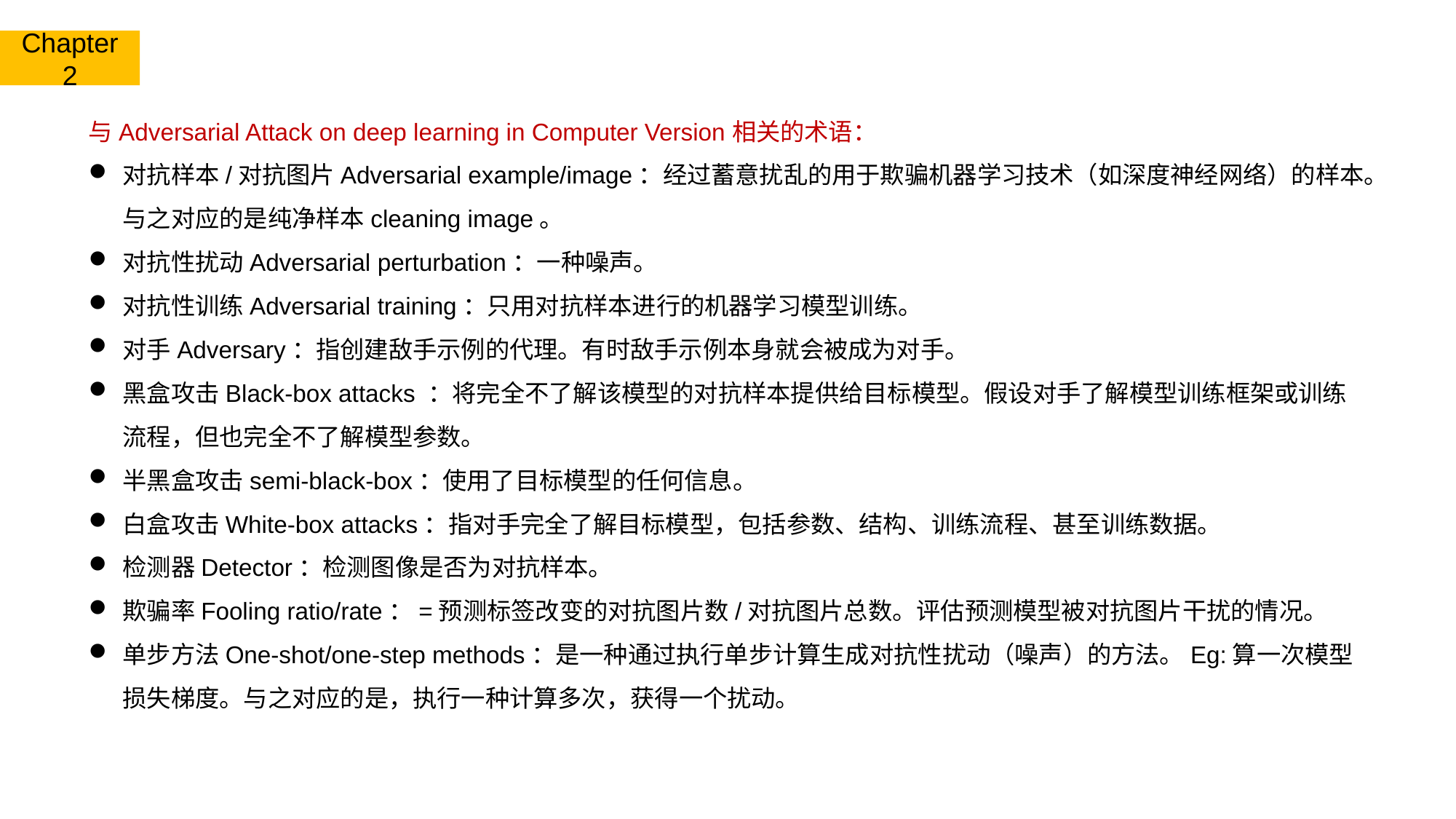

Chapter 2
与Adversarial Attack on deep learning in Computer Version相关的术语：
对抗样本/对抗图片Adversarial example/image：经过蓄意扰乱的用于欺骗机器学习技术（如深度神经网络）的样本。与之对应的是纯净样本cleaning image。
对抗性扰动Adversarial perturbation：一种噪声。
对抗性训练Adversarial training：只用对抗样本进行的机器学习模型训练。
对手Adversary：指创建敌手示例的代理。有时敌手示例本身就会被成为对手。
黑盒攻击Black-box attacks ：将完全不了解该模型的对抗样本提供给目标模型。假设对手了解模型训练框架或训练流程，但也完全不了解模型参数。
半黑盒攻击semi-black-box：使用了目标模型的任何信息。
白盒攻击White-box attacks：指对手完全了解目标模型，包括参数、结构、训练流程、甚至训练数据。
检测器Detector：检测图像是否为对抗样本。
欺骗率Fooling ratio/rate：=预测标签改变的对抗图片数/对抗图片总数。评估预测模型被对抗图片干扰的情况。
单步方法One-shot/one-step methods：是一种通过执行单步计算生成对抗性扰动（噪声）的方法。Eg:算一次模型损失梯度。与之对应的是，执行一种计算多次，获得一个扰动。